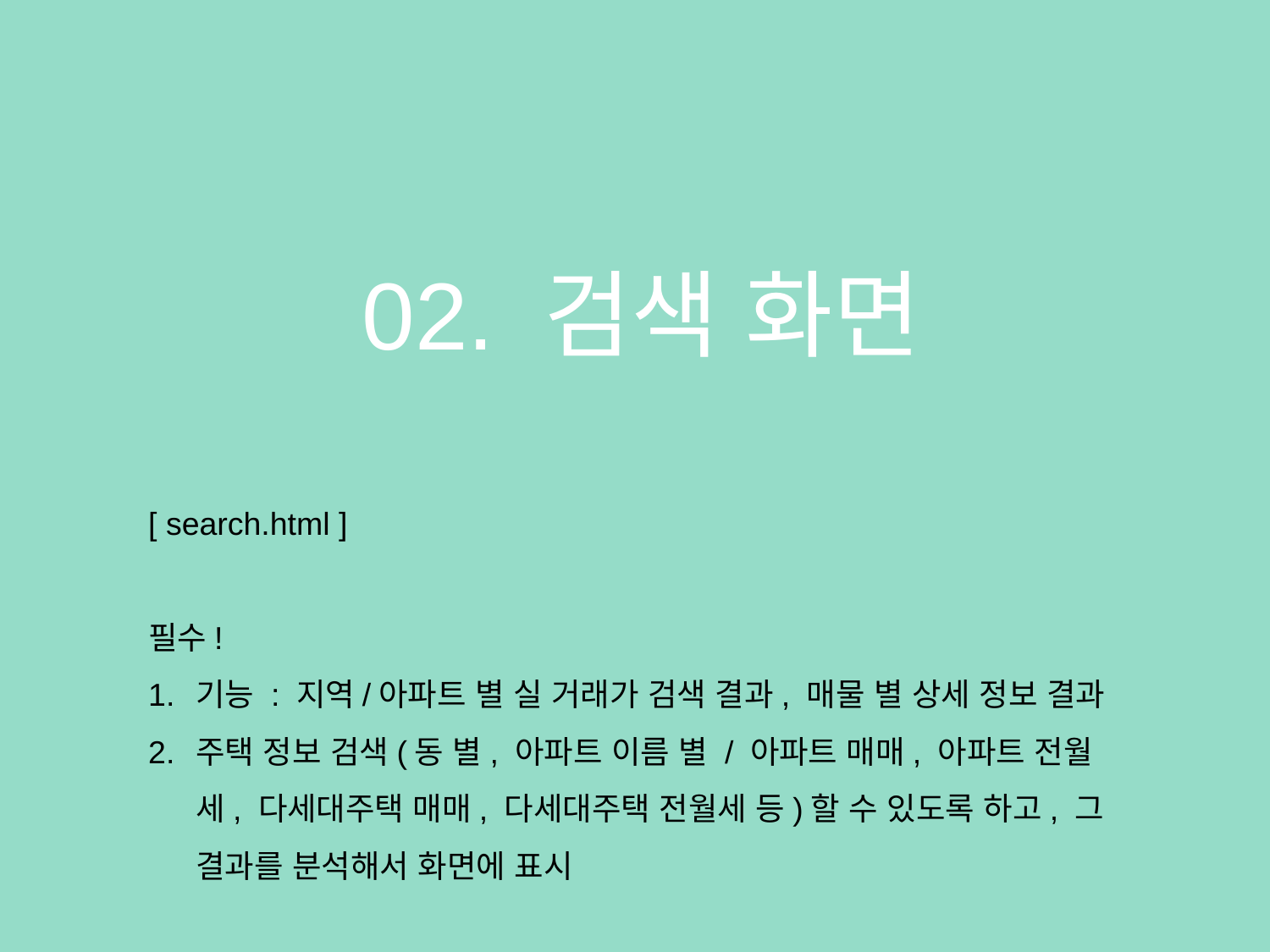

02. 검색 화면
[ search.html ]

필수!
기능 : 지역/아파트 별 실 거래가 검색 결과, 매물 별 상세 정보 결과
주택 정보 검색(동 별, 아파트 이름 별 / 아파트 매매, 아파트 전월세, 다세대주택 매매, 다세대주택 전월세 등)할 수 있도록 하고, 그 결과를 분석해서 화면에 표시